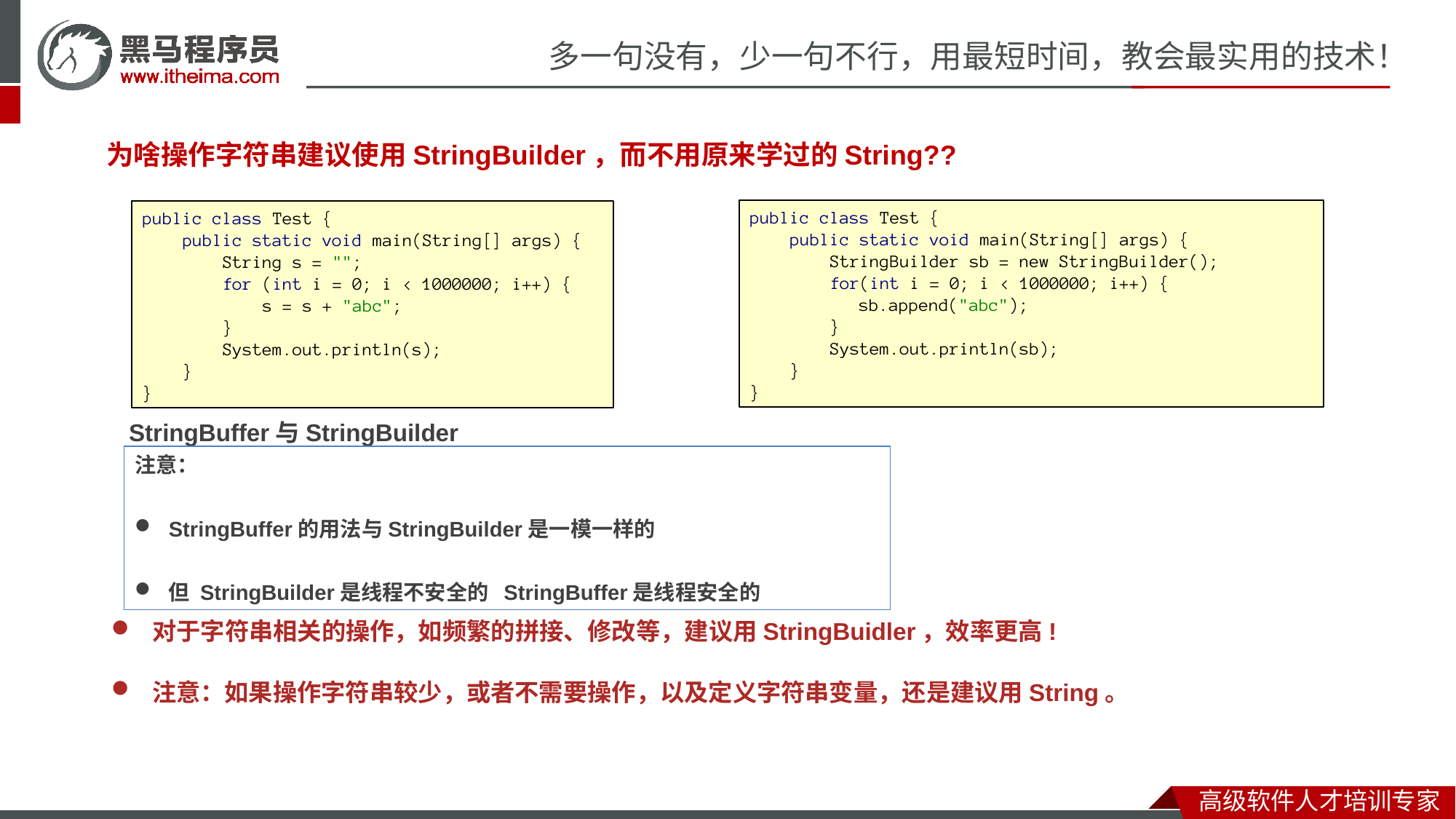

为啥操作字符串建议使用StringBuilder，而不用原来学过的String??
public class Test {
    public static void main(String[] args) {
        StringBuilder sb = new StringBuilder();
        for(int i = 0; i < 1000000; i++) {
 	sb.append("abc");
        }
        System.out.println(sb);
    }
}
public class Test {
    public static void main(String[] args) {
        String s = "";
        for (int i = 0; i < 1000000; i++) {
            s = s + "abc";
        }
        System.out.println(s);
    }
}
StringBuffer与StringBuilder
注意：
StringBuffer的用法与StringBuilder是一模一样的
但 StringBuilder是线程不安全的  StringBuffer是线程安全的
对于字符串相关的操作，如频繁的拼接、修改等，建议用StringBuidler，效率更高!
注意：如果操作字符串较少，或者不需要操作，以及定义字符串变量，还是建议用String。